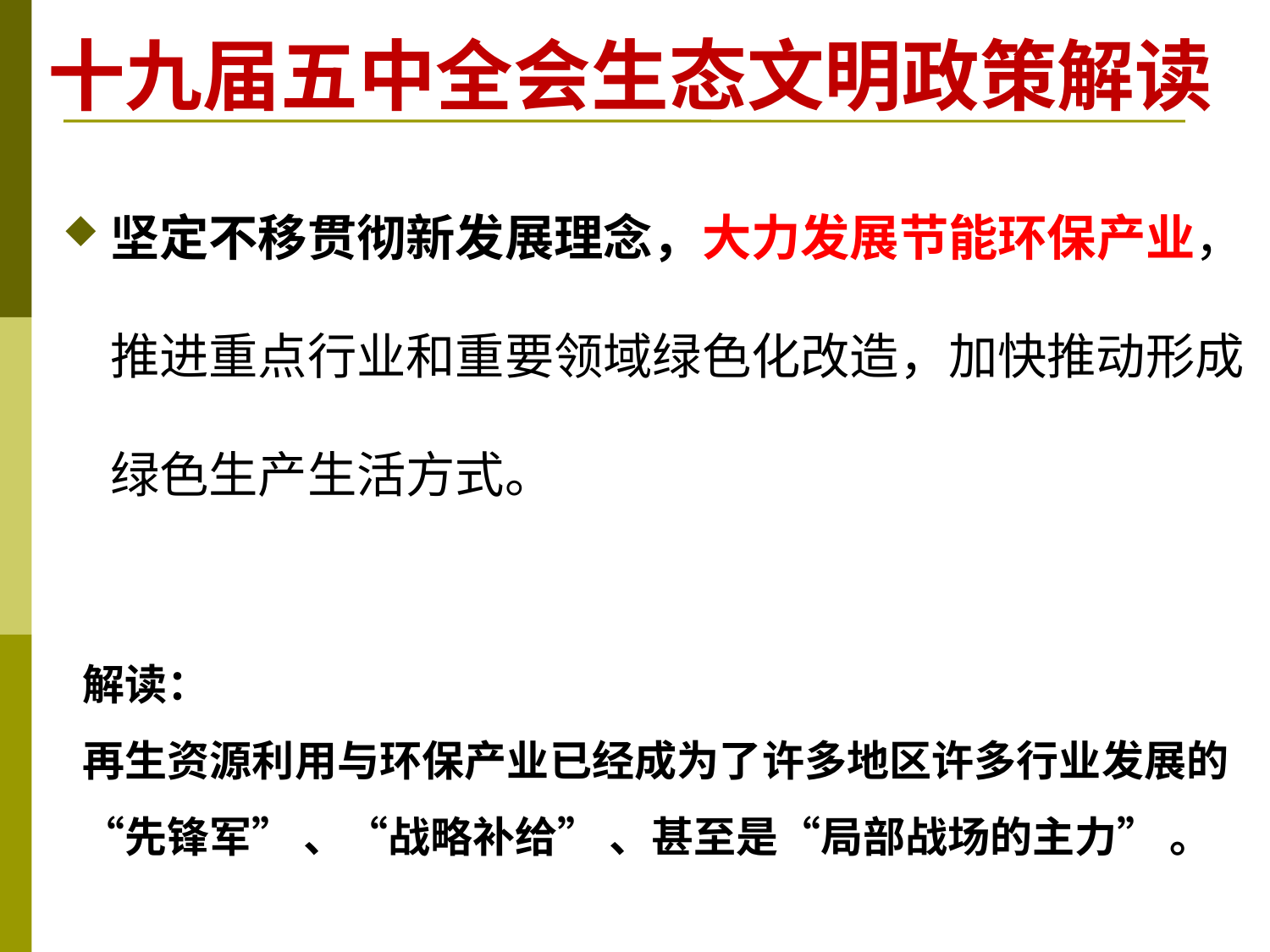

# 十九届五中全会生态文明政策解读
坚定不移贯彻新发展理念，大力发展节能环保产业，推进重点行业和重要领域绿色化改造，加快推动形成绿色生产生活方式。
解读：
再生资源利用与环保产业已经成为了许多地区许多行业发展的“先锋军” 、“战略补给” 、甚至是“局部战场的主力” 。